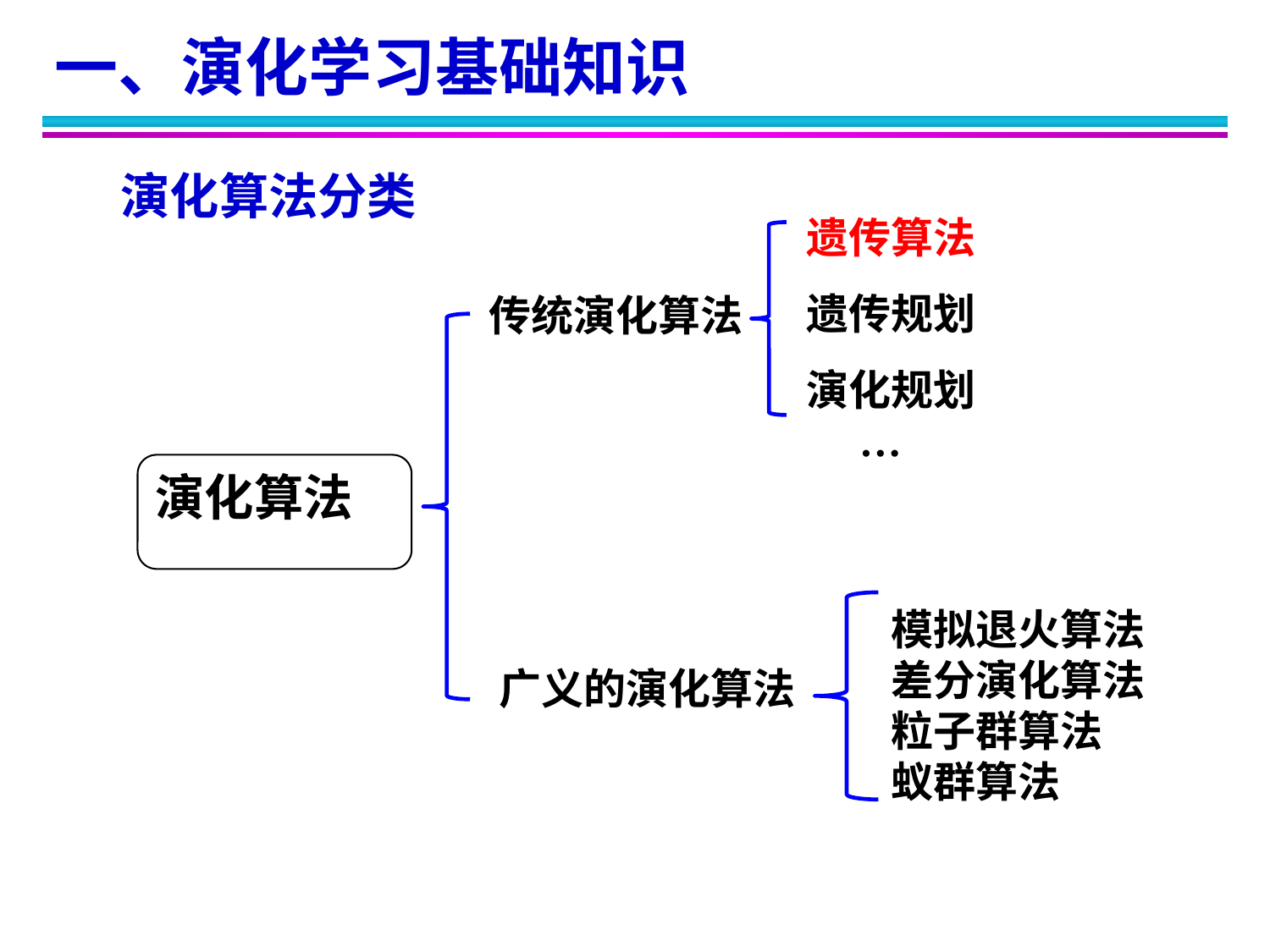

一、演化学习基础知识

演化算法分类
遗传算法
遗传规划
演化规划
     …

传统演化算法

演化算法
模拟退火算法
差分演化算法
粒子群算法
蚁群算法

广义的演化算法